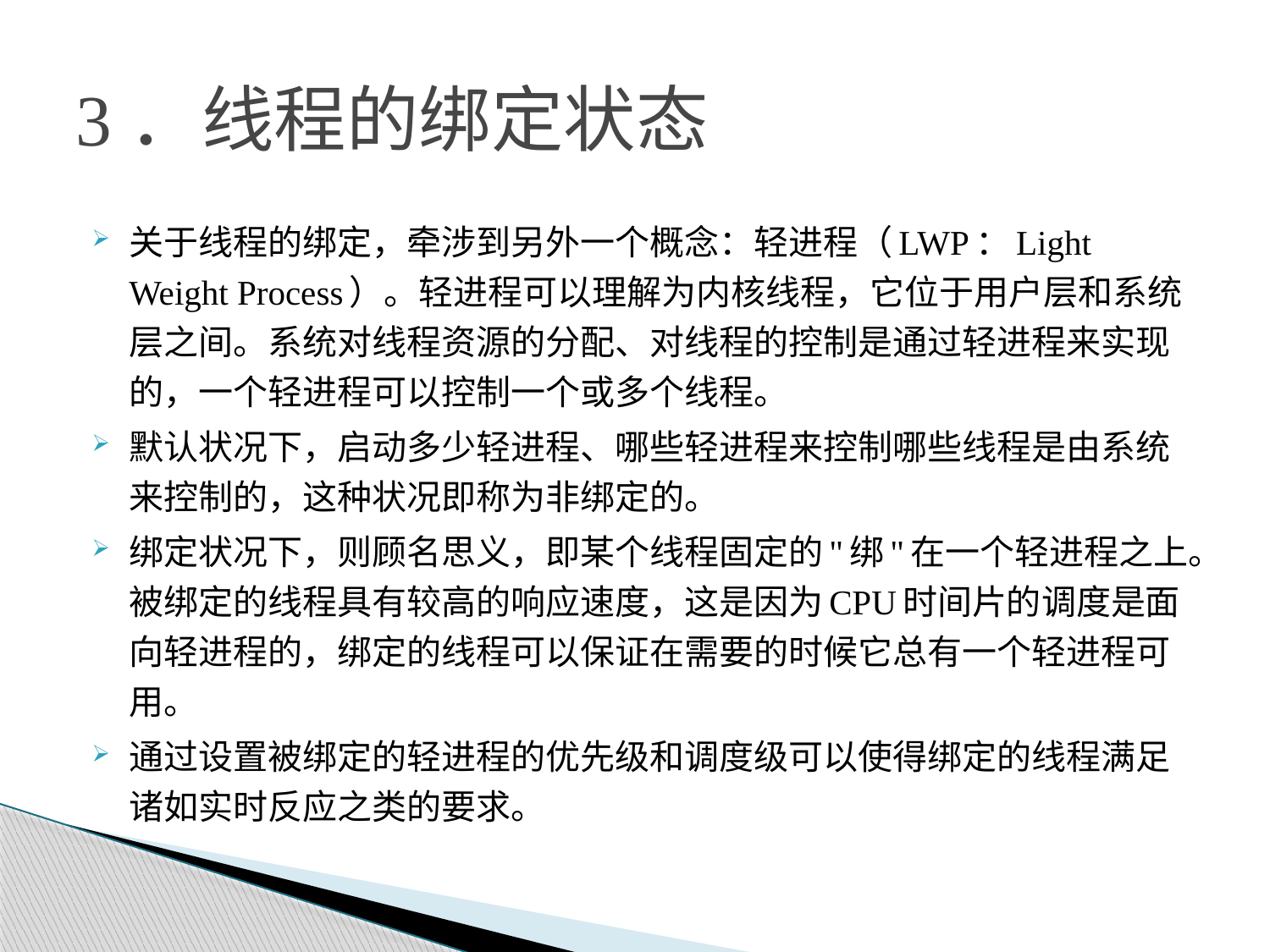

# 3．线程的绑定状态
关于线程的绑定，牵涉到另外一个概念：轻进程（LWP：Light Weight Process）。轻进程可以理解为内核线程，它位于用户层和系统层之间。系统对线程资源的分配、对线程的控制是通过轻进程来实现的，一个轻进程可以控制一个或多个线程。
默认状况下，启动多少轻进程、哪些轻进程来控制哪些线程是由系统来控制的，这种状况即称为非绑定的。
绑定状况下，则顾名思义，即某个线程固定的"绑"在一个轻进程之上。被绑定的线程具有较高的响应速度，这是因为CPU时间片的调度是面向轻进程的，绑定的线程可以保证在需要的时候它总有一个轻进程可用。
通过设置被绑定的轻进程的优先级和调度级可以使得绑定的线程满足诸如实时反应之类的要求。